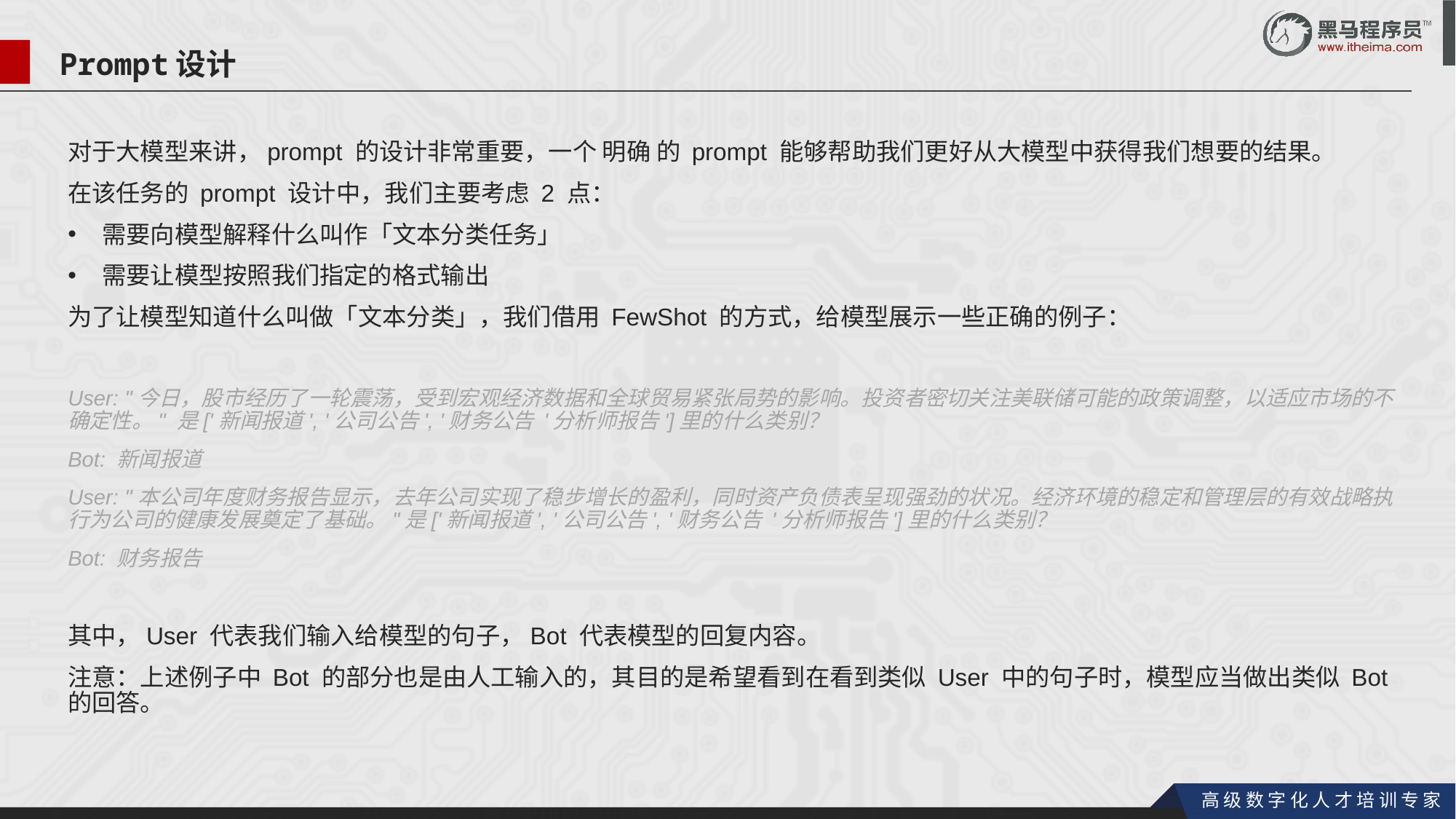

Prompt设计
对于大模型来讲，prompt 的设计非常重要，一个 明确 的 prompt 能够帮助我们更好从大模型中获得我们想要的结果。
在该任务的 prompt 设计中，我们主要考虑 2 点：
需要向模型解释什么叫作「文本分类任务」
需要让模型按照我们指定的格式输出
为了让模型知道什么叫做「文本分类」，我们借用 FewShot 的方式，给模型展示一些正确的例子：

User: "今日，股市经历了一轮震荡，受到宏观经济数据和全球贸易紧张局势的影响。投资者密切关注美联储可能的政策调整，以适应市场的不确定性。" 是['新闻报道', '公司公告', '财务公告 '分析师报告']里的什么类别？
Bot: 新闻报道
User: "本公司年度财务报告显示，去年公司实现了稳步增长的盈利，同时资产负债表呈现强劲的状况。经济环境的稳定和管理层的有效战略执行为公司的健康发展奠定了基础。"是['新闻报道', '公司公告', '财务公告 '分析师报告']里的什么类别？
Bot: 财务报告

其中，User 代表我们输入给模型的句子，Bot 代表模型的回复内容。
注意：上述例子中 Bot 的部分也是由人工输入的，其目的是希望看到在看到类似 User 中的句子时，模型应当做出类似 Bot 的回答。